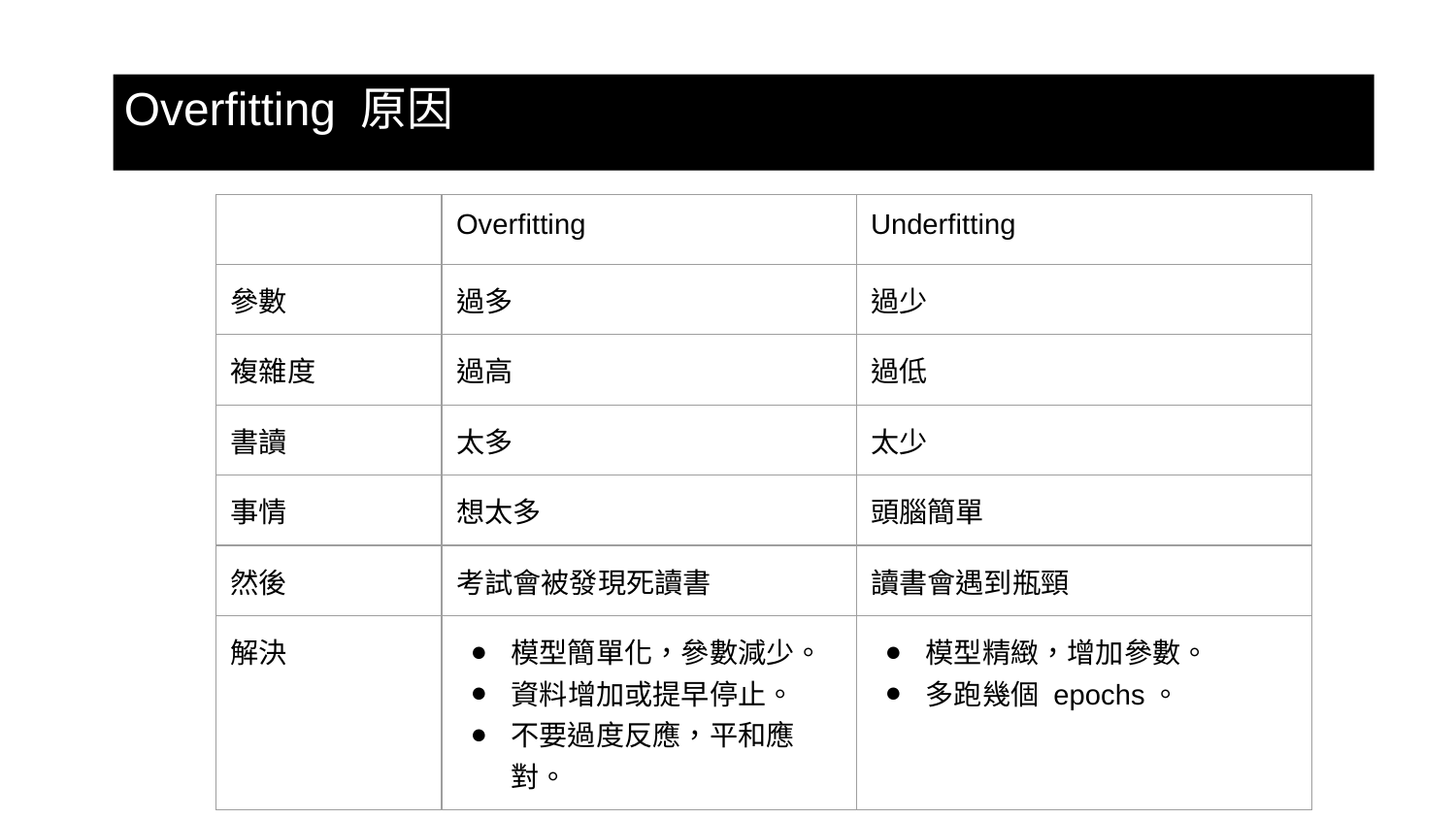

Overfitting 原因
|  | Overfitting | Underfitting |
| --- | --- | --- |
| 參數 | 過多 | 過少 |
| 複雜度 | 過高 | 過低 |
| 書讀 | 太多 | 太少 |
| 事情 | 想太多 | 頭腦簡單 |
| 然後 | 考試會被發現死讀書 | 讀書會遇到瓶頸 |
| 解決 | 模型簡單化，參數減少。 資料增加或提早停止。 不要過度反應，平和應對。 | 模型精緻，增加參數。 多跑幾個 epochs。 |